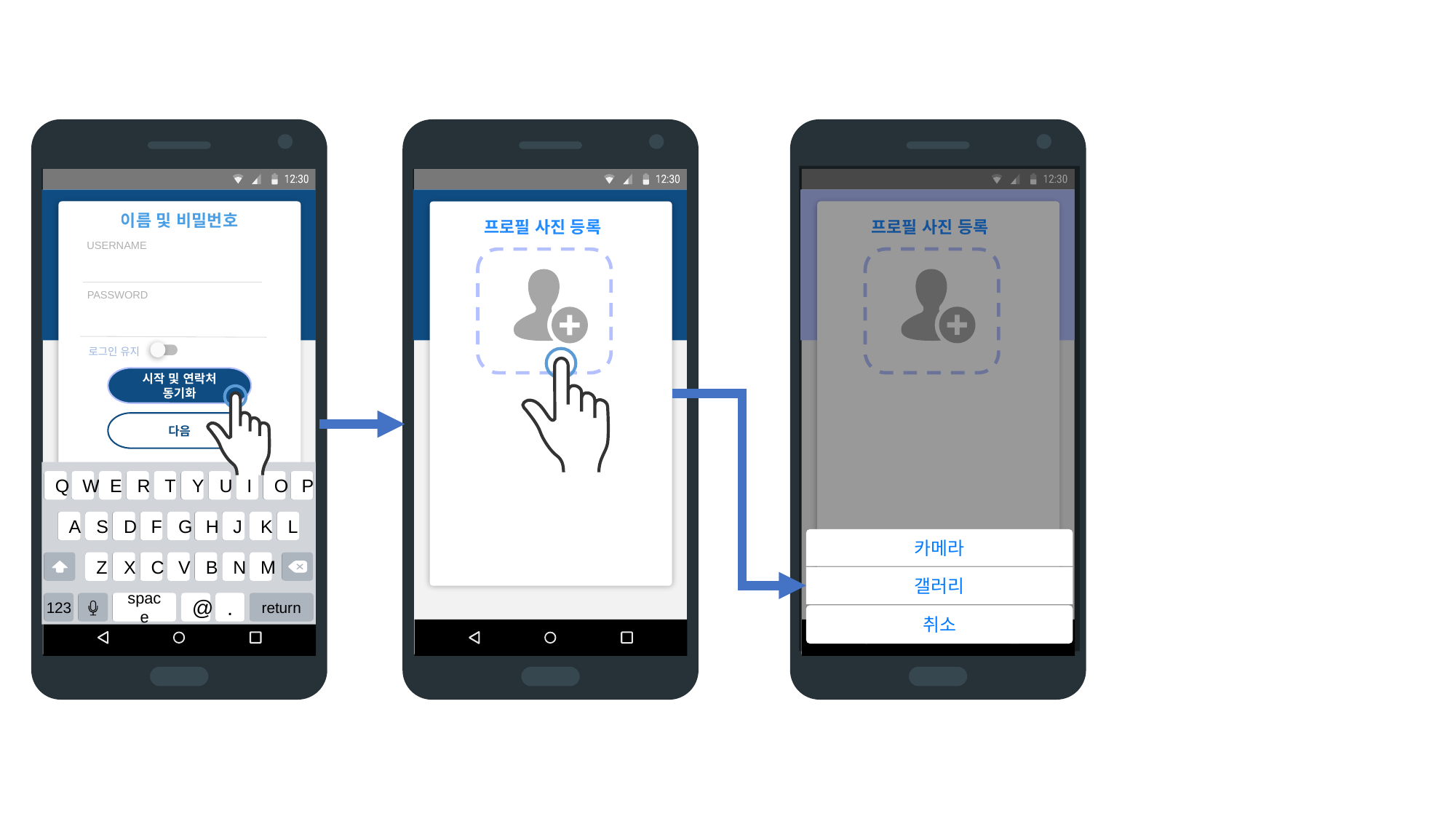

카메라
갤러리
취소

 이름 및 비밀번호
프로필 사진 등록
프로필 사진 등록
USERNAME

PASSWORD
로그인 유지

시작 및 연락처 동기화

다음

Q
W
E
R
T
Y
U
I
O
P
A
S
D
F
G
H
J
K
L

Z
X
C
V
B
N
M

123

space
@
.
return